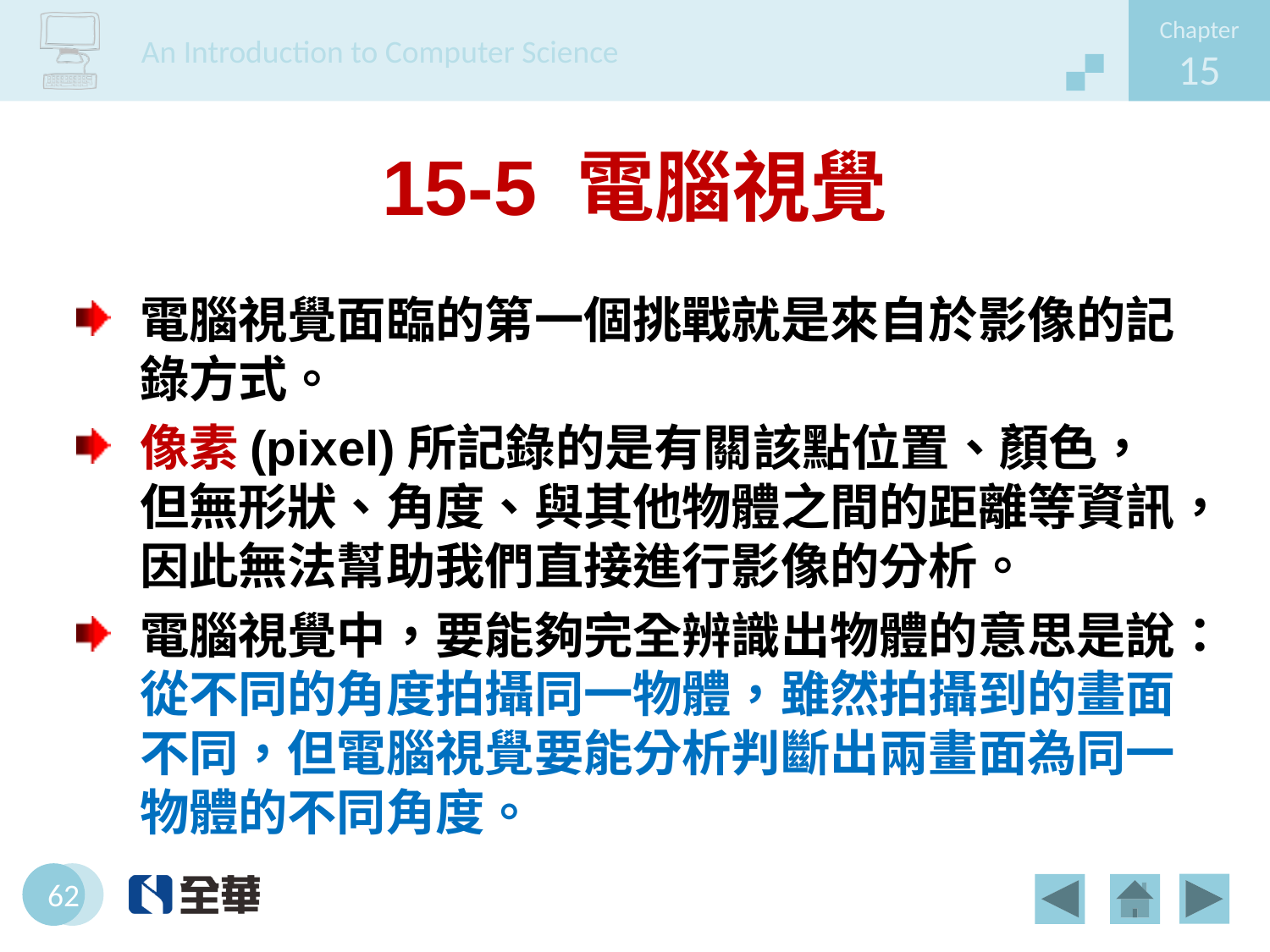

# 15-5 電腦視覺
電腦視覺面臨的第一個挑戰就是來自於影像的記錄方式。
像素(pixel)所記錄的是有關該點位置、顏色，但無形狀、角度、與其他物體之間的距離等資訊，因此無法幫助我們直接進行影像的分析。
電腦視覺中，要能夠完全辨識出物體的意思是說：從不同的角度拍攝同一物體，雖然拍攝到的畫面不同，但電腦視覺要能分析判斷出兩畫面為同一物體的不同角度。